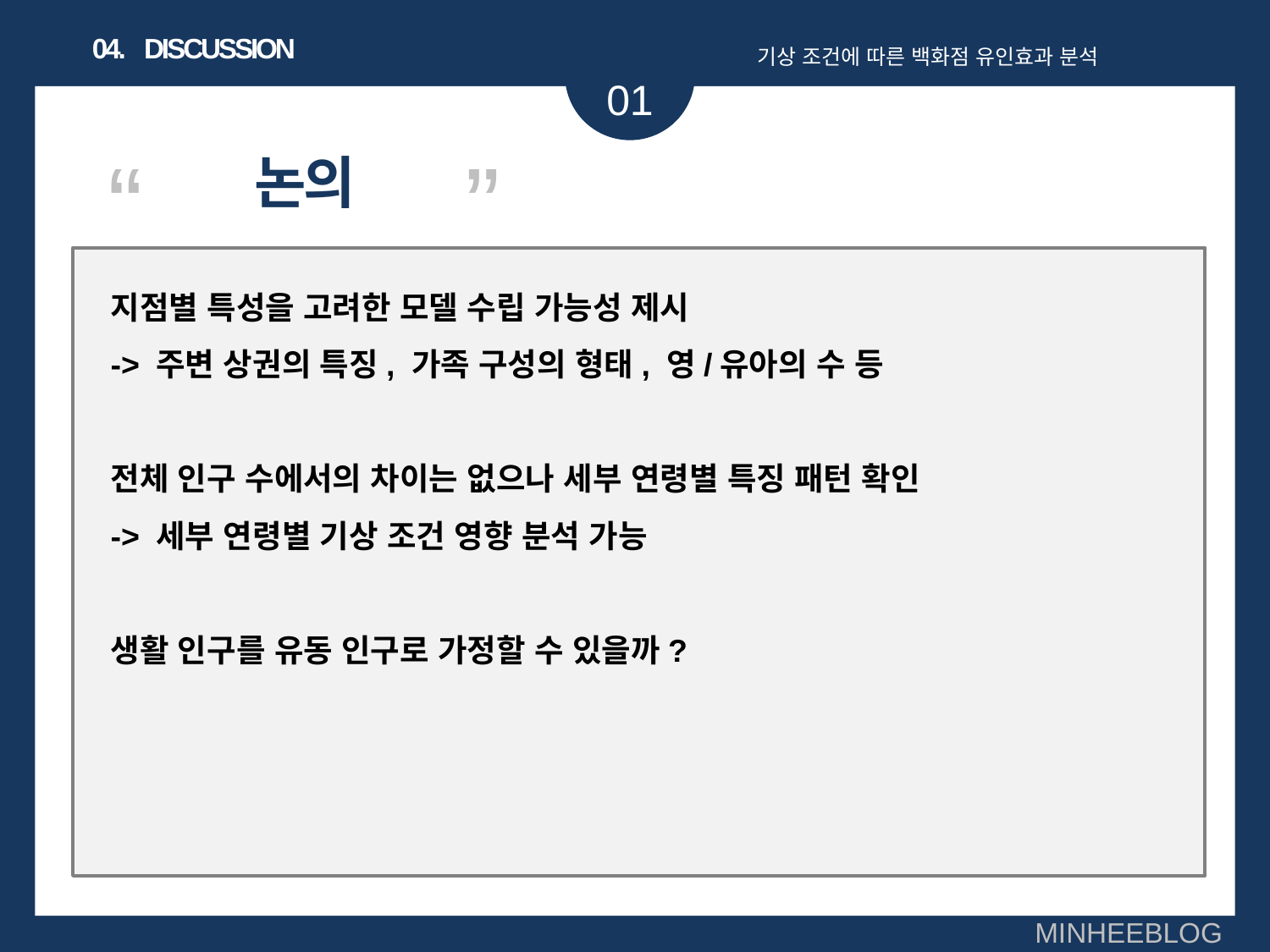

04.    DISCUSSION
기상 조건에 따른 백화점 유인효과 분석
01

“           ”
논의

지점별 특성을 고려한 모델 수립 가능성 제시
-> 주변 상권의 특징, 가족 구성의 형태, 영/유아의 수 등

전체 인구 수에서의 차이는 없으나 세부 연령별 특징 패턴 확인
-> 세부 연령별 기상 조건 영향 분석 가능

생활 인구를 유동 인구로 가정할 수 있을까?

MINHEEBLOG